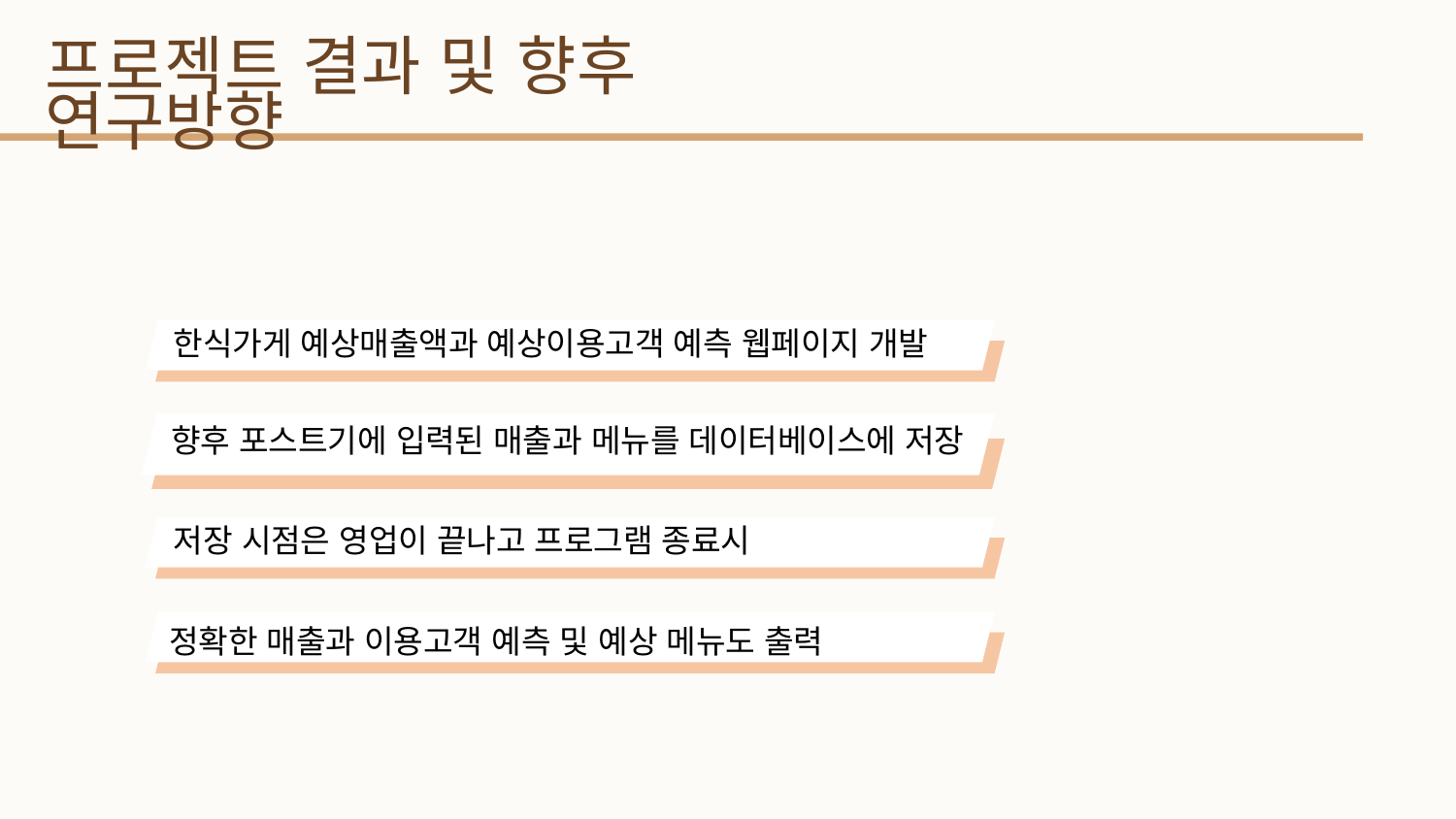

프로젝트 결과 및 향후 연구방향

한식가게 예상매출액과 예상이용고객 예측 웹페이지 개발

향후 포스트기에 입력된 매출과 메뉴를 데이터베이스에 저장

저장 시점은 영업이 끝나고 프로그램 종료시

정확한 매출과 이용고객 예측 및 예상 메뉴도 출력